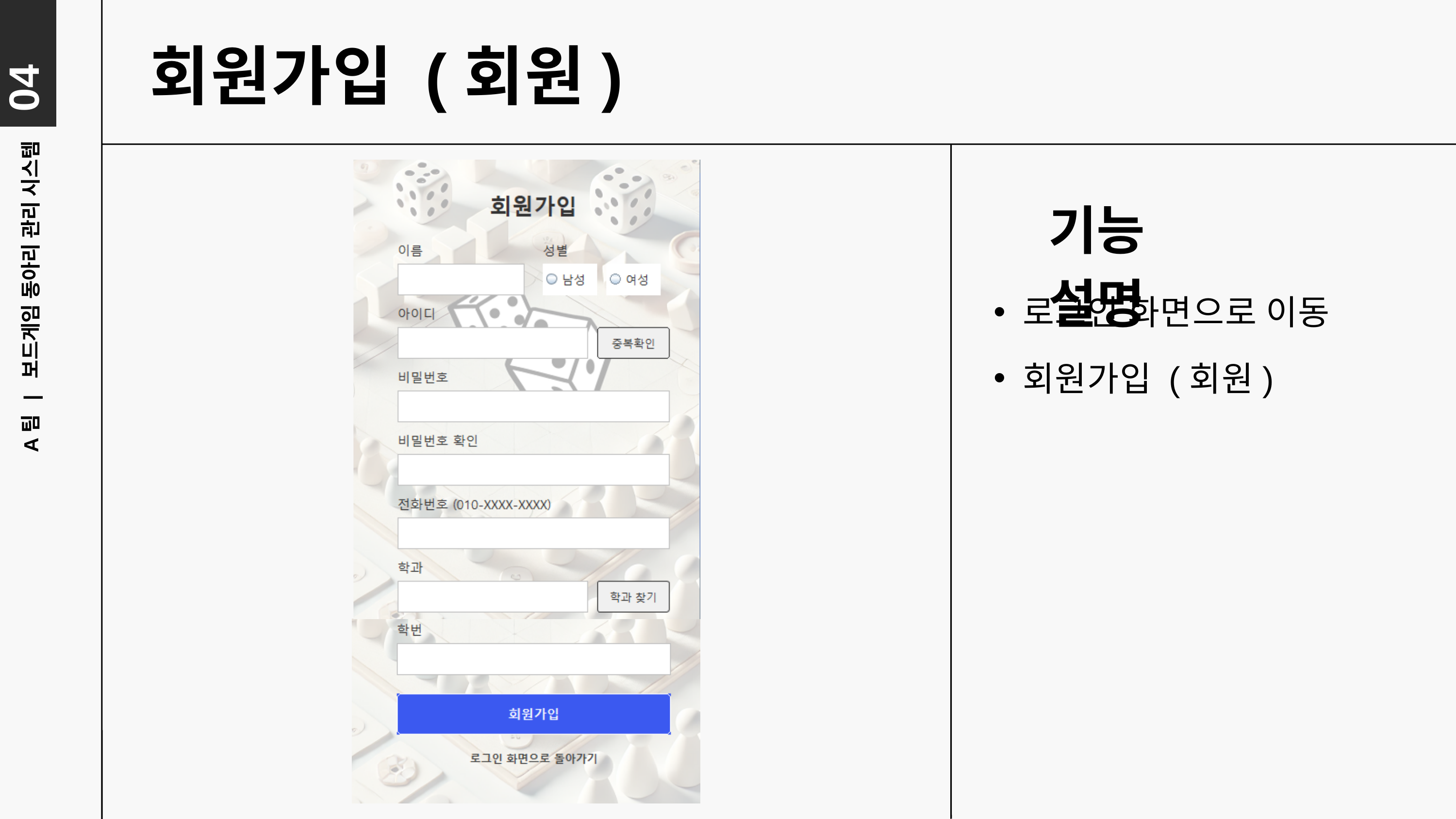

04

회원가입 (회원)

기능 설명
로그인 화면으로 이동
A팀  |  보드게임 동아리 관리 시스템
회원가입 (회원)